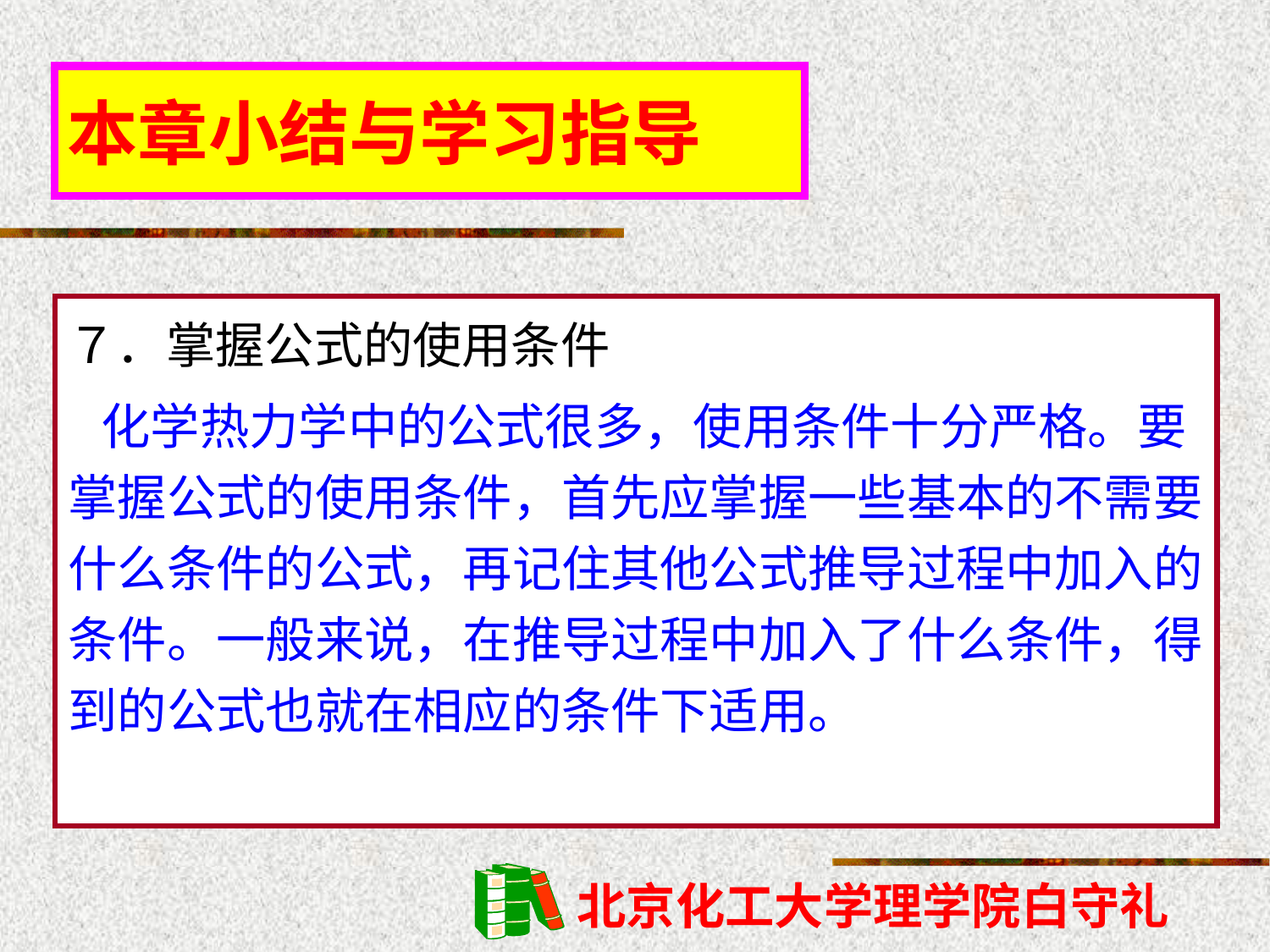

本章小结与学习指导
７．掌握公式的使用条件
  化学热力学中的公式很多，使用条件十分严格。要掌握公式的使用条件，首先应掌握一些基本的不需要什么条件的公式，再记住其他公式推导过程中加入的条件。一般来说，在推导过程中加入了什么条件，得到的公式也就在相应的条件下适用。